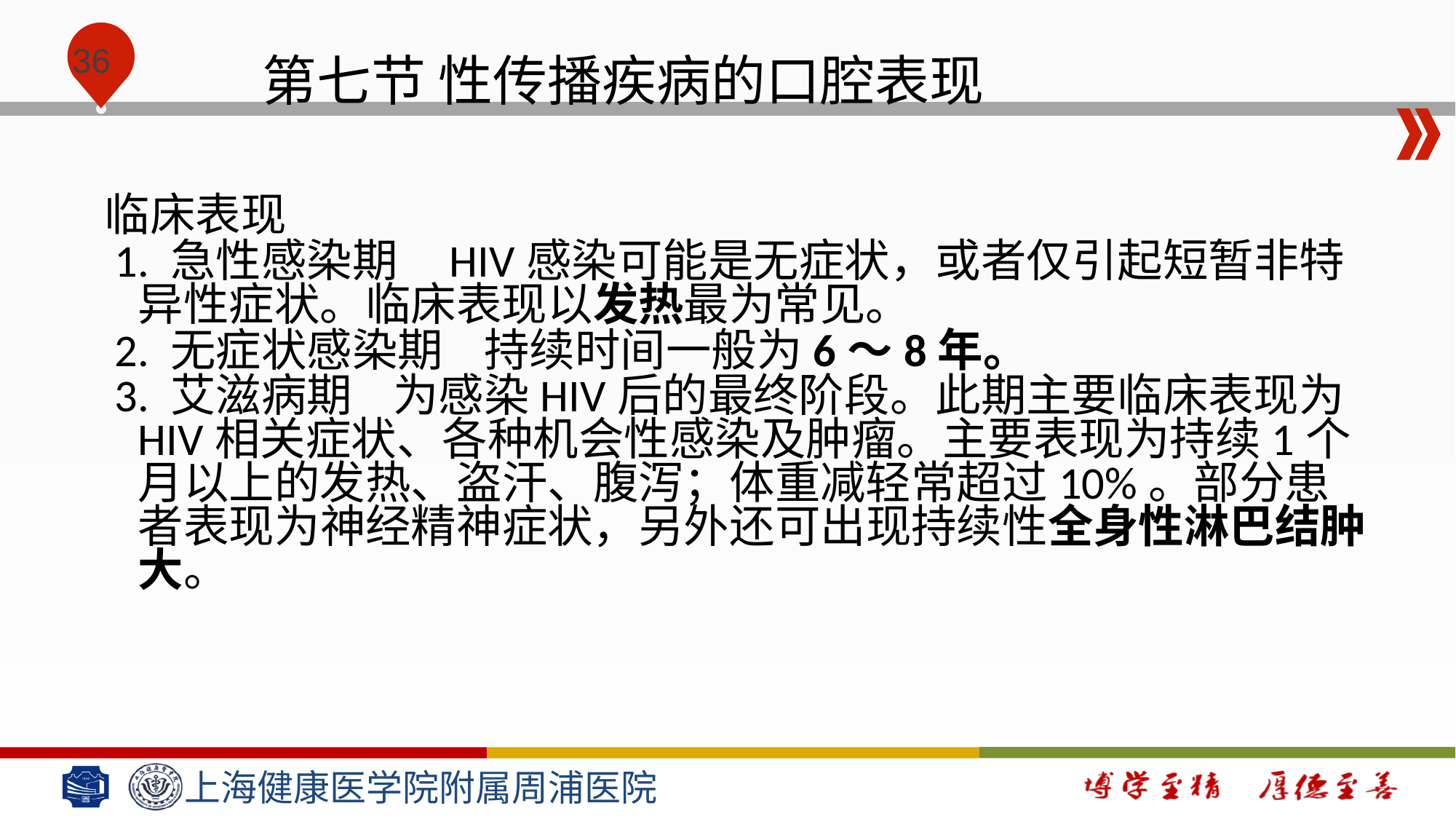

# 第七节 性传播疾病的口腔表现
 临床表现
   1. 急性感染期    HIV感染可能是无症状，或者仅引起短暂非特异性症状。临床表现以发热最为常见。
   2. 无症状感染期    持续时间一般为6～8年。
   3. 艾滋病期    为感染HIV后的最终阶段。此期主要临床表现为HIV相关症状、各种机会性感染及肿瘤。主要表现为持续1个月以上的发热、盗汗、腹泻；体重减轻常超过10%。部分患者表现为神经精神症状，另外还可出现持续性全身性淋巴结肿大。